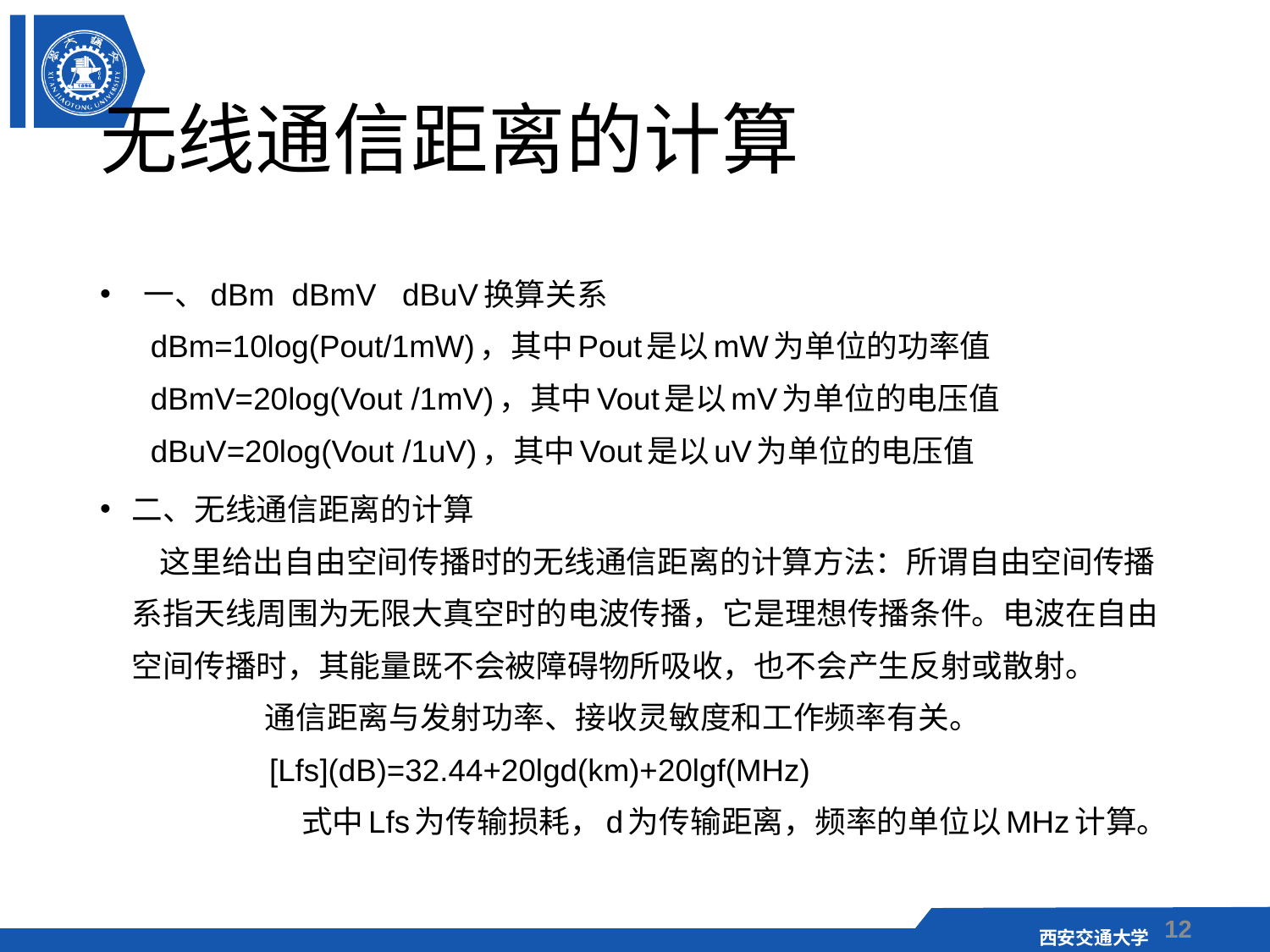

# 无线通信距离的计算
 一、dBm  dBmV   dBuV换算关系 
  dBm=10log(Pout/1mW)，其中Pout是以mW为单位的功率值
  dBmV=20log(Vout /1mV)，其中Vout是以mV为单位的电压值
  dBuV=20log(Vout /1uV)，其中Vout是以uV为单位的电压值
二、无线通信距离的计算 
    这里给出自由空间传播时的无线通信距离的计算方法：所谓自由空间传播系指天线周围为无限大真空时的电波传播，它是理想传播条件。电波在自由空间传播时，其能量既不会被障碍物所吸收，也不会产生反射或散射。
                   通信距离与发射功率、接收灵敏度和工作频率有关。
                   [Lfs](dB)=32.44+20lgd(km)+20lgf(MHz)
                   式中Lfs为传输损耗，d为传输距离，频率的单位以MHz计算。

12